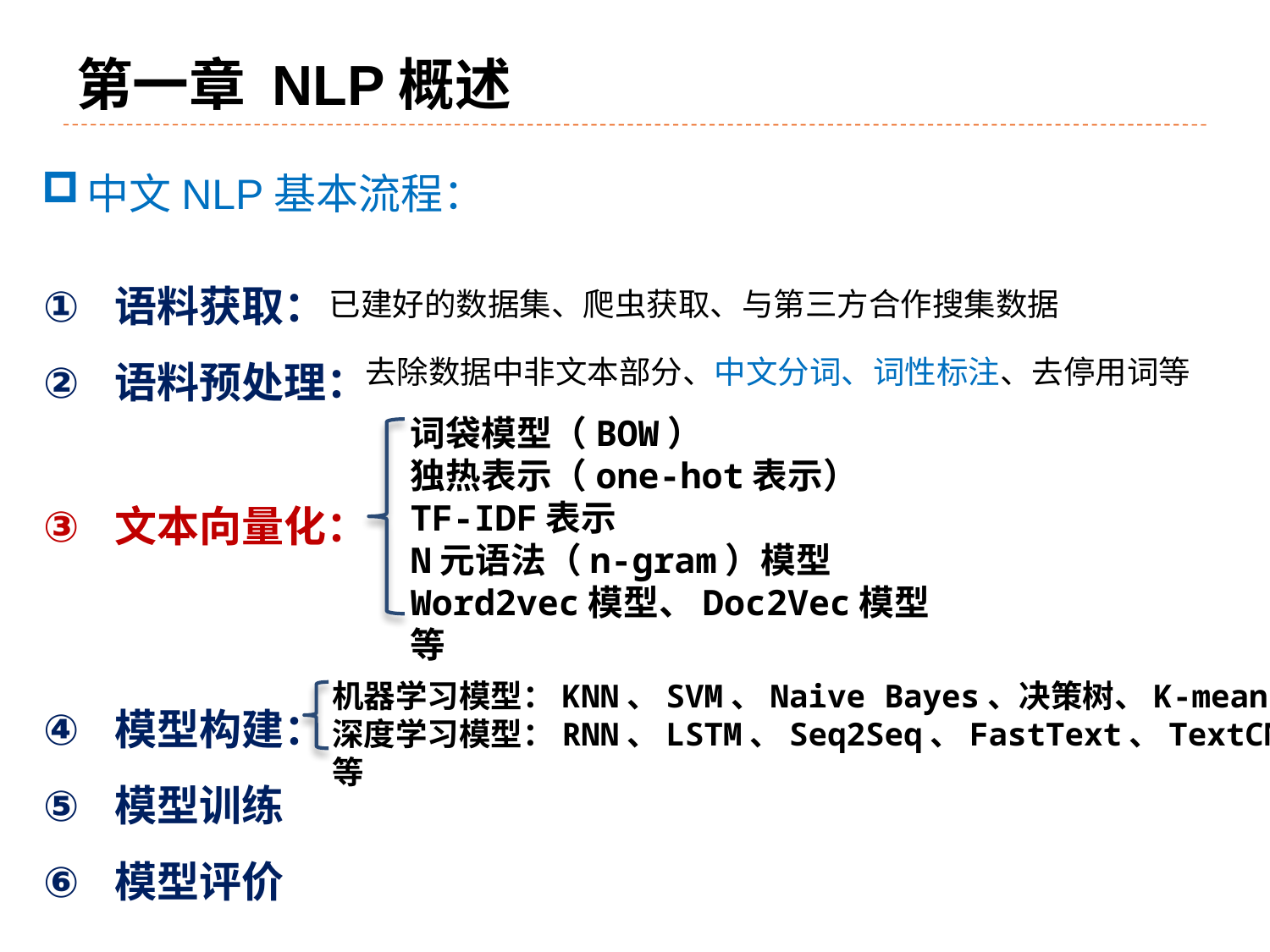

# 第一章 NLP概述
中文NLP基本流程：
语料获取：
语料预处理：
文本向量化：

模型构建：
模型训练
模型评价
已建好的数据集、爬虫获取、与第三方合作搜集数据
去除数据中非文本部分、中文分词、词性标注、去停用词等
词袋模型（BOW）
独热表示（one-hot表示）
TF-IDF表示
N元语法（n-gram）模型
Word2vec模型、Doc2Vec模型等

机器学习模型：KNN、SVM、Naive Bayes、决策树、K-means等
深度学习模型：RNN、LSTM、Seq2Seq、FastText、TextCNN等